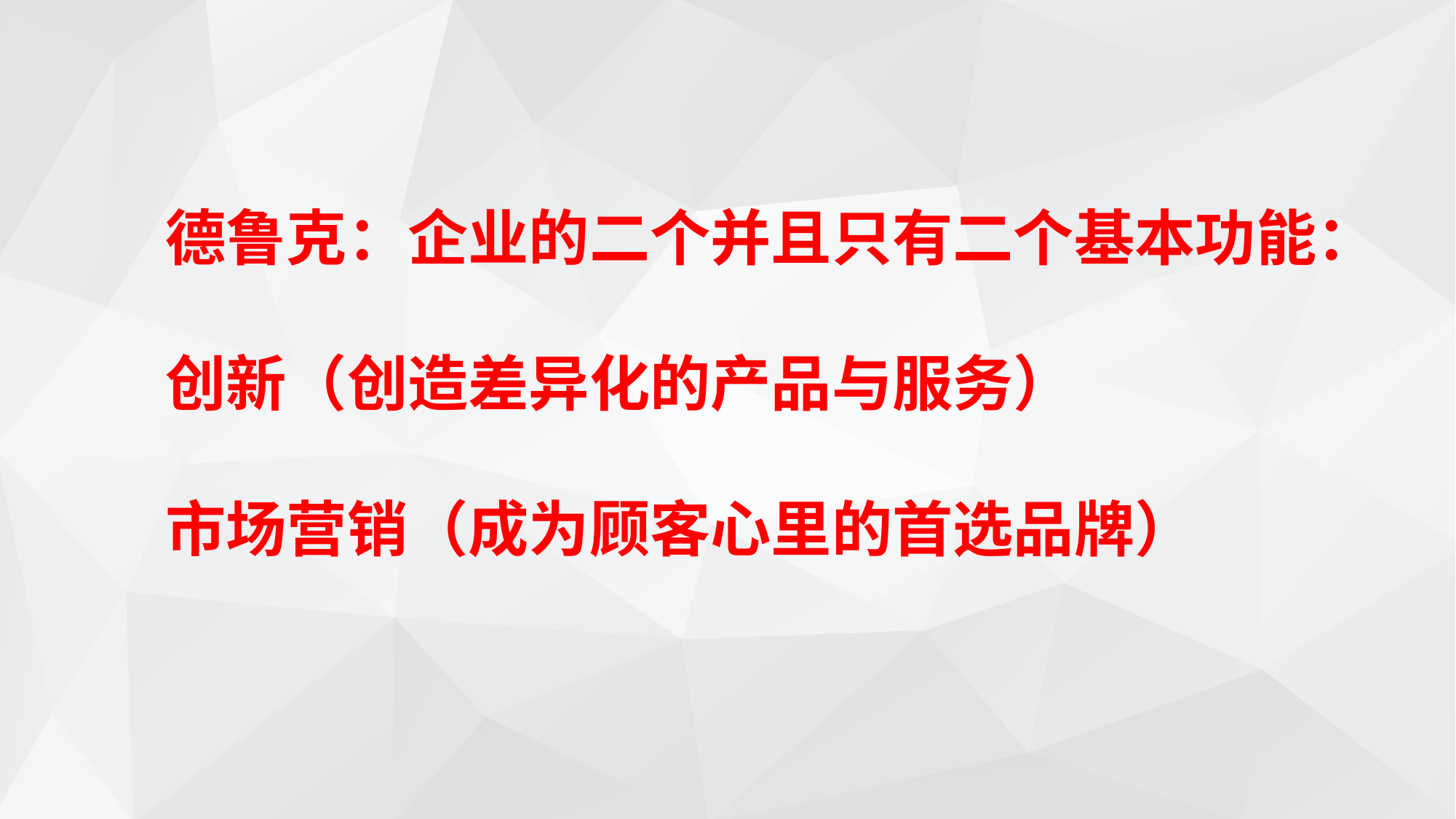

德鲁克：企业的二个并且只有二个基本功能：
创新（创造差异化的产品与服务）
市场营销（成为顾客心里的首选品牌）